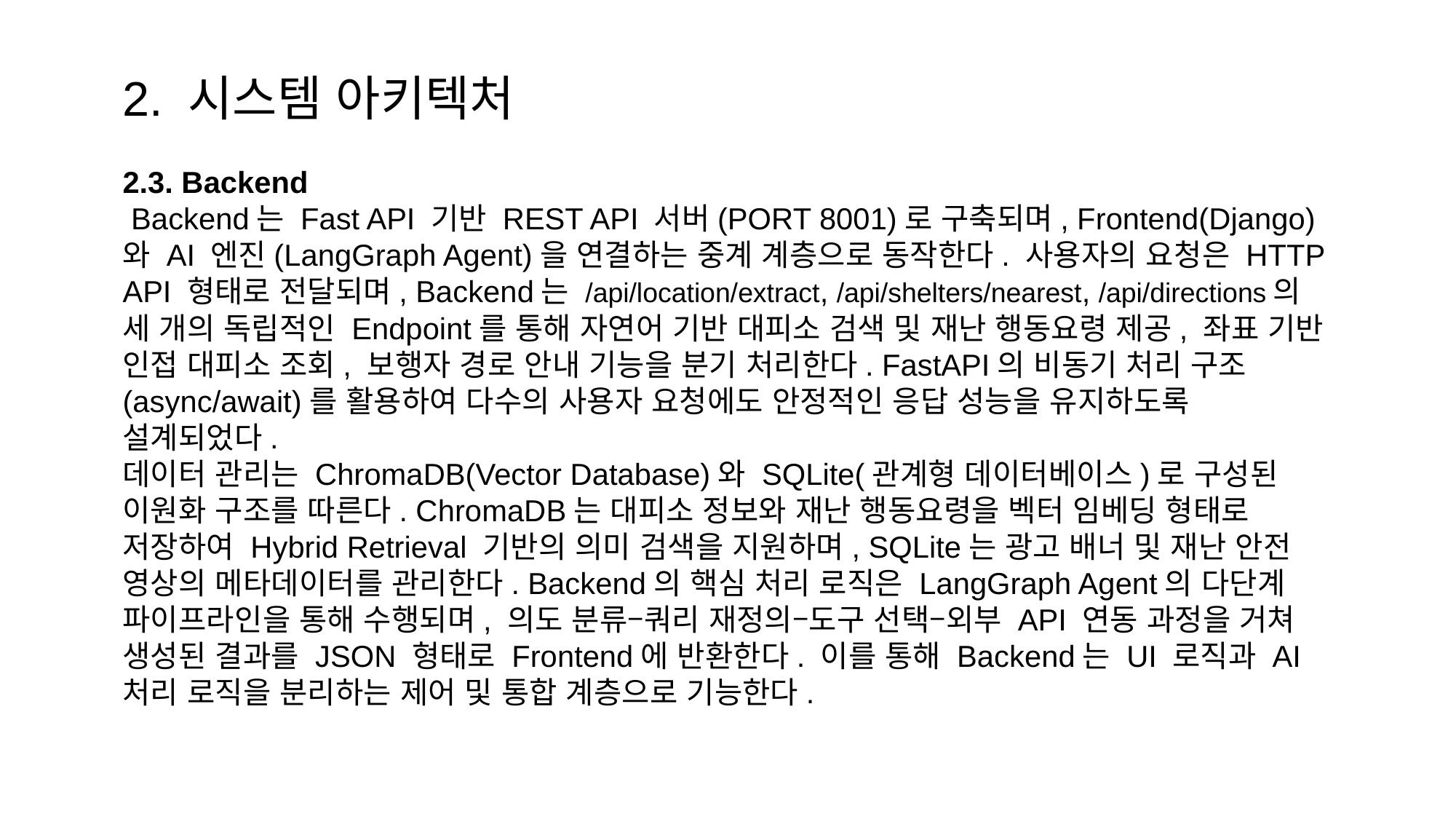

2. 시스템 아키텍처
2.3. Backend
 Backend는 Fast API 기반 REST API 서버(PORT 8001)로 구축되며, Frontend(Django)와 AI 엔진(LangGraph Agent)을 연결하는 중계 계층으로 동작한다. 사용자의 요청은 HTTP API 형태로 전달되며, Backend는 /api/location/extract, /api/shelters/nearest, /api/directions의 세 개의 독립적인 Endpoint를 통해 자연어 기반 대피소 검색 및 재난 행동요령 제공, 좌표 기반 인접 대피소 조회, 보행자 경로 안내 기능을 분기 처리한다. FastAPI의 비동기 처리 구조(async/await)를 활용하여 다수의 사용자 요청에도 안정적인 응답 성능을 유지하도록 설계되었다.
데이터 관리는 ChromaDB(Vector Database)와 SQLite(관계형 데이터베이스)로 구성된 이원화 구조를 따른다. ChromaDB는 대피소 정보와 재난 행동요령을 벡터 임베딩 형태로 저장하여 Hybrid Retrieval 기반의 의미 검색을 지원하며, SQLite는 광고 배너 및 재난 안전 영상의 메타데이터를 관리한다. Backend의 핵심 처리 로직은 LangGraph Agent의 다단계 파이프라인을 통해 수행되며, 의도 분류–쿼리 재정의–도구 선택–외부 API 연동 과정을 거쳐 생성된 결과를 JSON 형태로 Frontend에 반환한다. 이를 통해 Backend는 UI 로직과 AI 처리 로직을 분리하는 제어 및 통합 계층으로 기능한다.